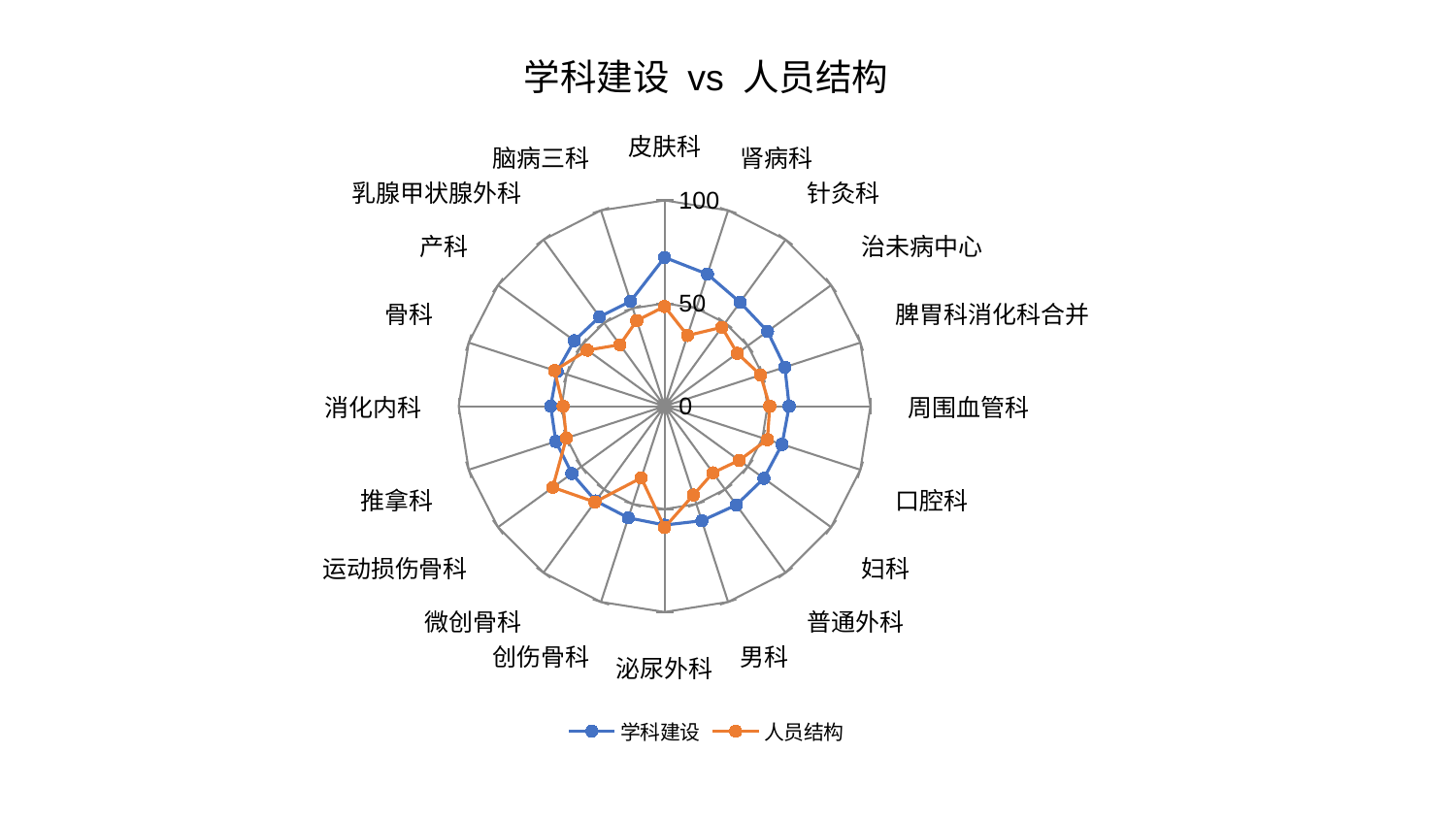

### Chart: 学科建设 vs 人员结构

| Category | 学科建设 | 人员结构 |
|---|---|---|
| 皮肤科 | 72.29739673320813 | 48.442379910578005 |
| 肾病科 | 67.4624443758696 | 36.12203098529335 |
| 针灸科 | 62.40986480652984 | 47.38960391361606 |
| 治未病中心 | 61.85043106420181 | 43.72387322377544 |
| 脾胃科消化科合并 | 61.45136938939626 | 49.05005901707866 |
| 周围血管科 | 60.53007814235077 | 51.10686376930078 |
| 口腔科 | 60.013421264226324 | 52.56137868796504 |
| 妇科 | 59.64745923865956 | 44.80040852164844 |
| 普通外科 | 59.33454758940001 | 40.01760670853727 |
| 男科 | 58.53043192472274 | 45.36089090977397 |
| 泌尿外科 | 57.75821953594882 | 58.92482128217952 |
| 创伤骨科 | 57.02667173853809 | 36.64781801394242 |
| 微创骨科 | 56.90641495215661 | 57.592125064467545 |
| 运动损伤骨科 | 55.65937755913924 | 67.11376356019247 |
| 推拿科 | 55.544446274985724 | 50.15332626271793 |
| 消化内科 | 55.31486849028583 | 49.27566694471093 |
| 骨科 | 54.887506295044574 | 56.193512596878605 |
| 产科 | 54.1439240099551 | 46.344620378389855 |
| 乳腺甲状腺外科 | 53.70304534662671 | 36.91908016141851 |
| 脑病三科 | 53.55726445606489 | 43.724648555534614 |
17